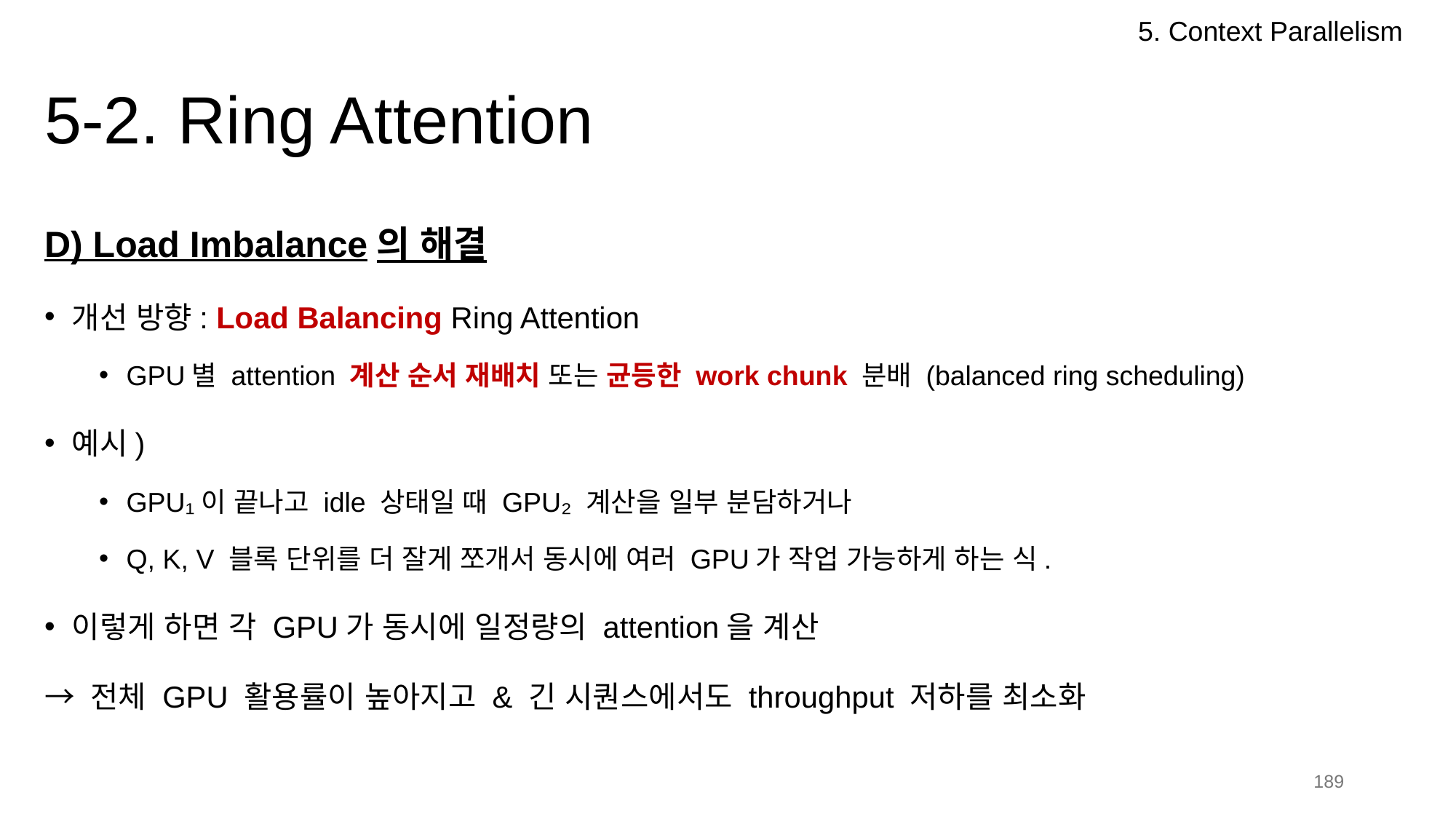

5. Context Parallelism
# 5-2. Ring Attention
D) Load Imbalance의 해결
개선 방향: Load Balancing Ring Attention
GPU별 attention 계산 순서 재배치 또는 균등한 work chunk 분배 (balanced ring scheduling)
예시)
GPU₁이 끝나고 idle 상태일 때 GPU₂ 계산을 일부 분담하거나
Q, K, V 블록 단위를 더 잘게 쪼개서 동시에 여러 GPU가 작업 가능하게 하는 식.
이렇게 하면 각 GPU가 동시에 일정량의 attention을 계산
→ 전체 GPU 활용률이 높아지고 & 긴 시퀀스에서도 throughput 저하를 최소화

189